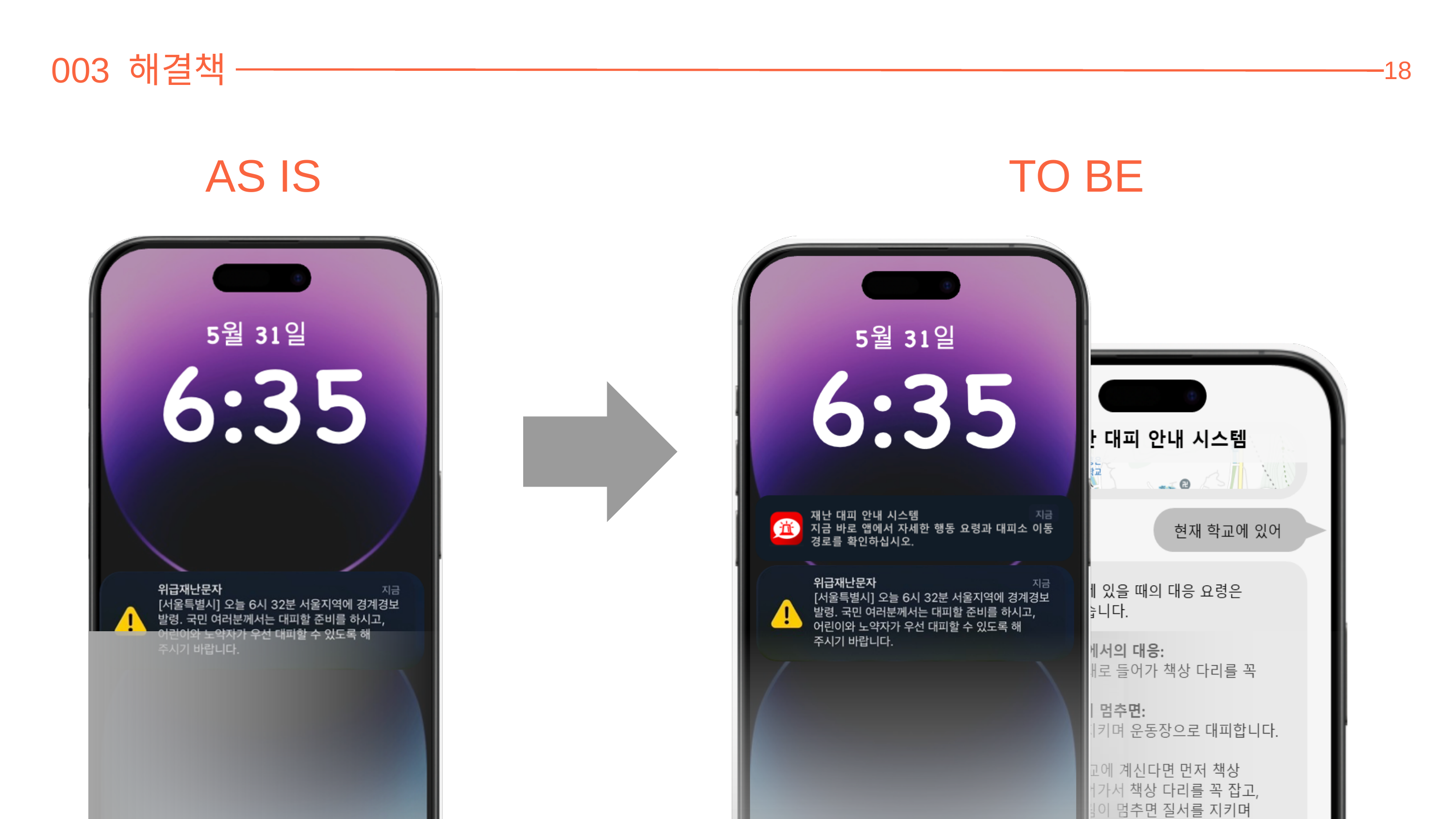

003 해결책
18

AS IS
TO BE